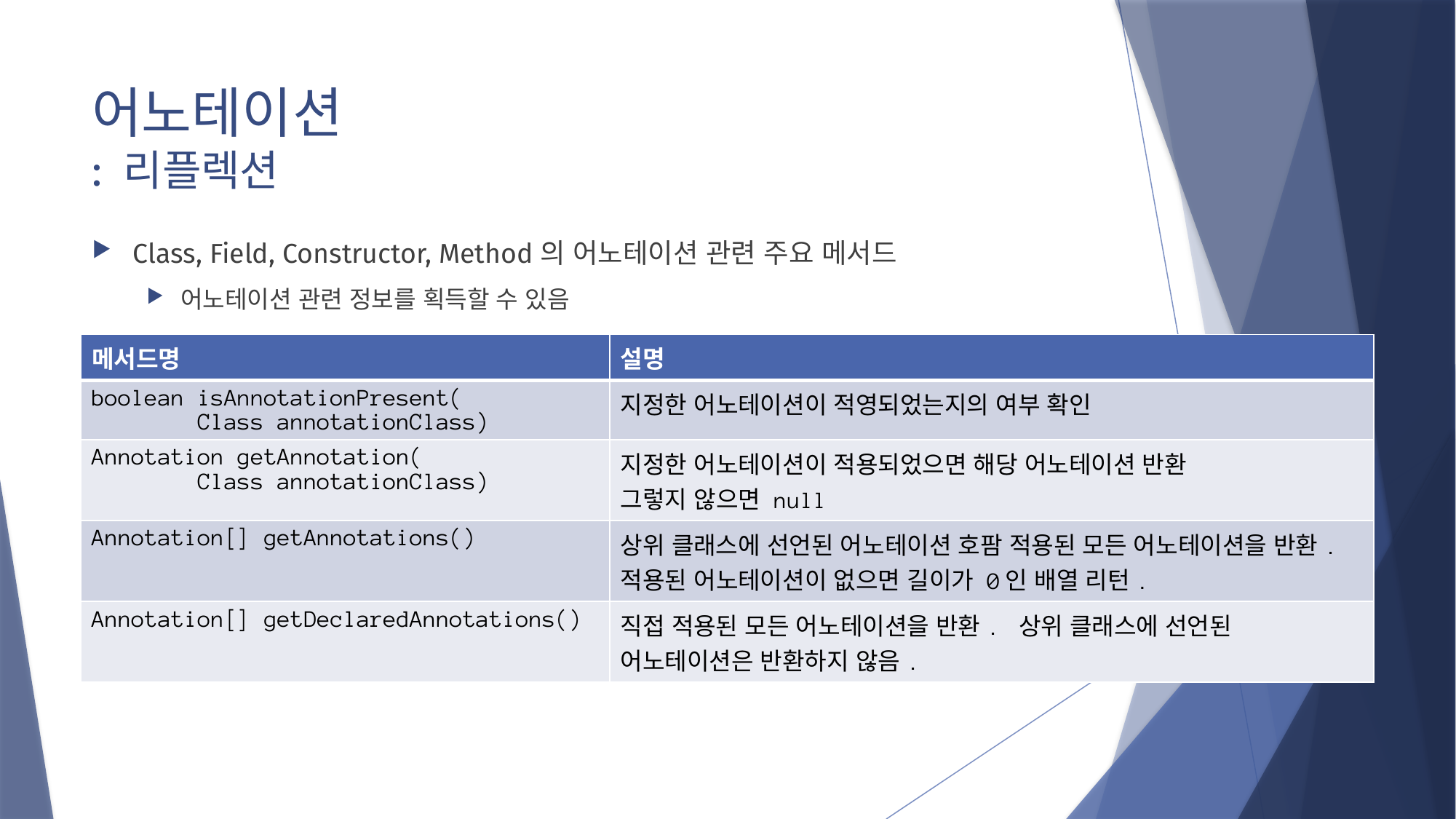

# 어노테이션 : 리플렉션
Class, Field, Constructor, Method의 어노테이션 관련 주요 메서드
어노테이션 관련 정보를 획득할 수 있음

| 메서드명 | 설명 |
| --- | --- |
| boolean isAnnotationPresent( Class annotationClass) | 지정한 어노테이션이 적영되었는지의 여부 확인 |
| Annotation getAnnotation( Class annotationClass) | 지정한 어노테이션이 적용되었으면 해당 어노테이션 반환 그렇지 않으면 null |
| Annotation[] getAnnotations() | 상위 클래스에 선언된 어노테이션 호팜 적용된 모든 어노테이션을 반환. 적용된 어노테이션이 없으면 길이가 0인 배열 리턴. |
| Annotation[] getDeclaredAnnotations() | 직접 적용된 모든 어노테이션을 반환. 상위 클래스에 선언된 어노테이션은 반환하지 않음. |